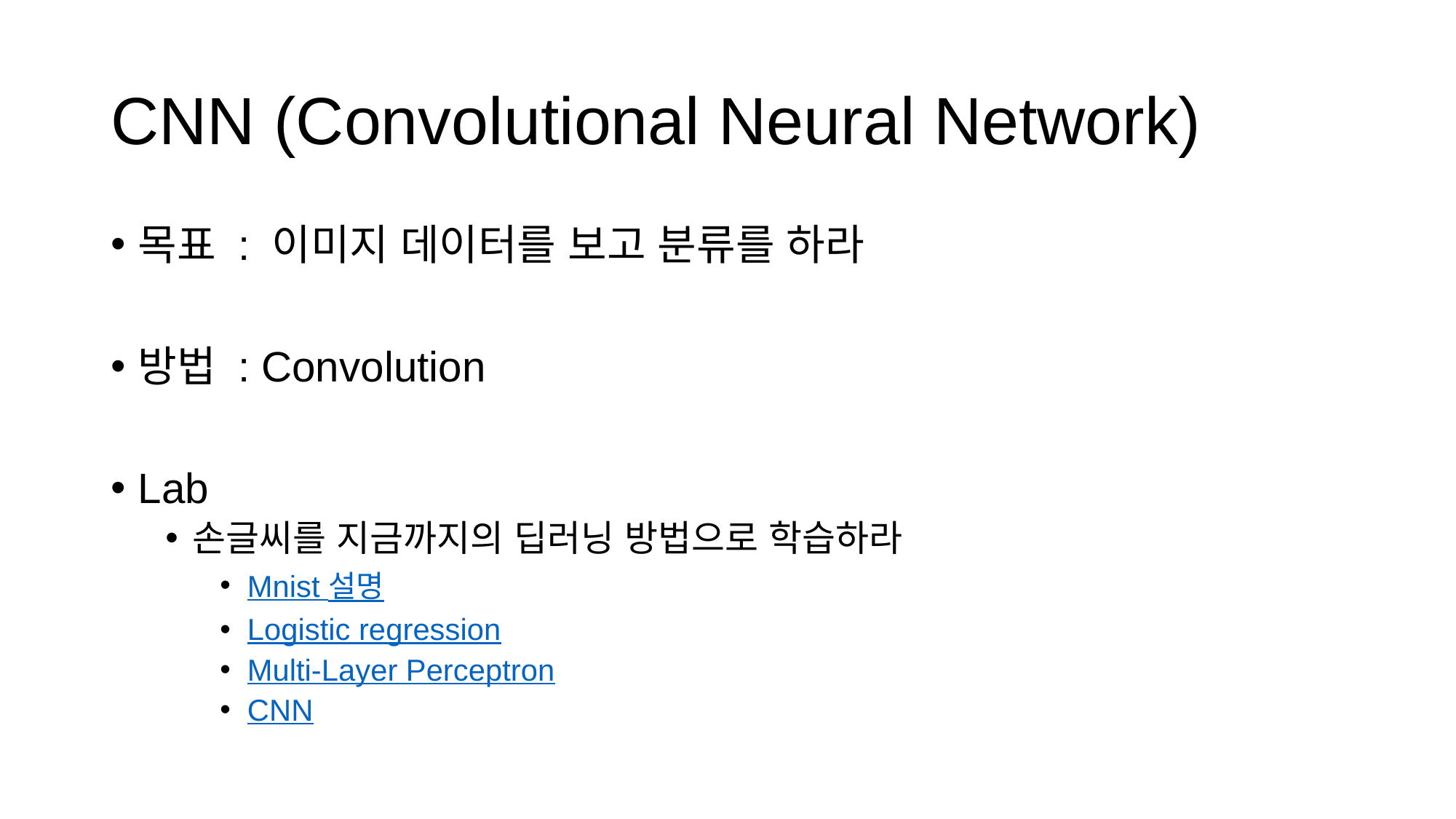

# CNN (Convolutional Neural Network)
목표 : 이미지 데이터를 보고 분류를 하라

방법 : Convolution

Lab
손글씨를 지금까지의 딥러닝 방법으로 학습하라
Mnist 설명
Logistic regression
Multi-Layer Perceptron
CNN